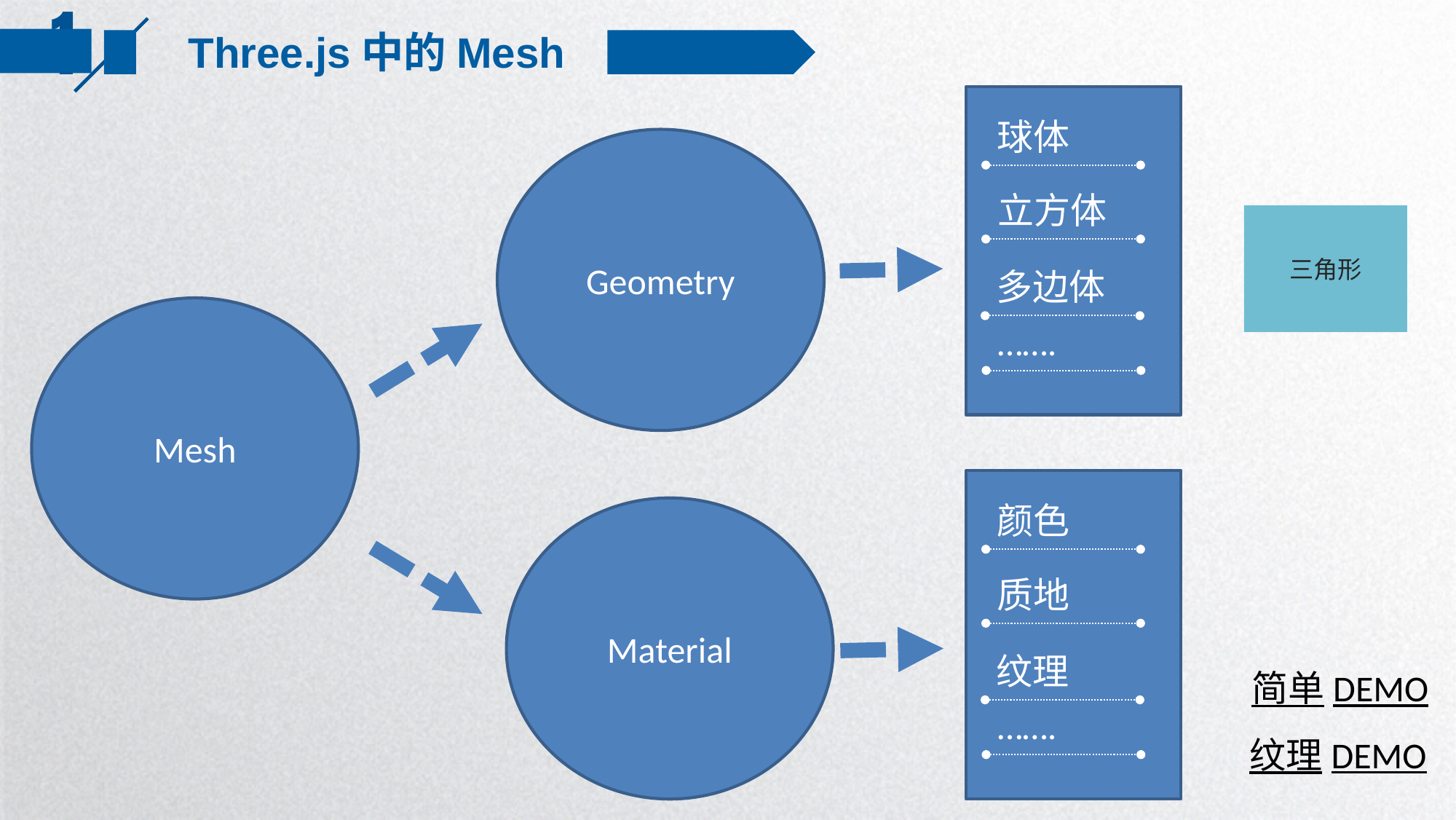

Three.js中的Mesh

球体
立方体
多边体
…….
Geometry
三角形

Mesh

颜色
质地
纹理
…….
Material
简单DEMO
纹理DEMO